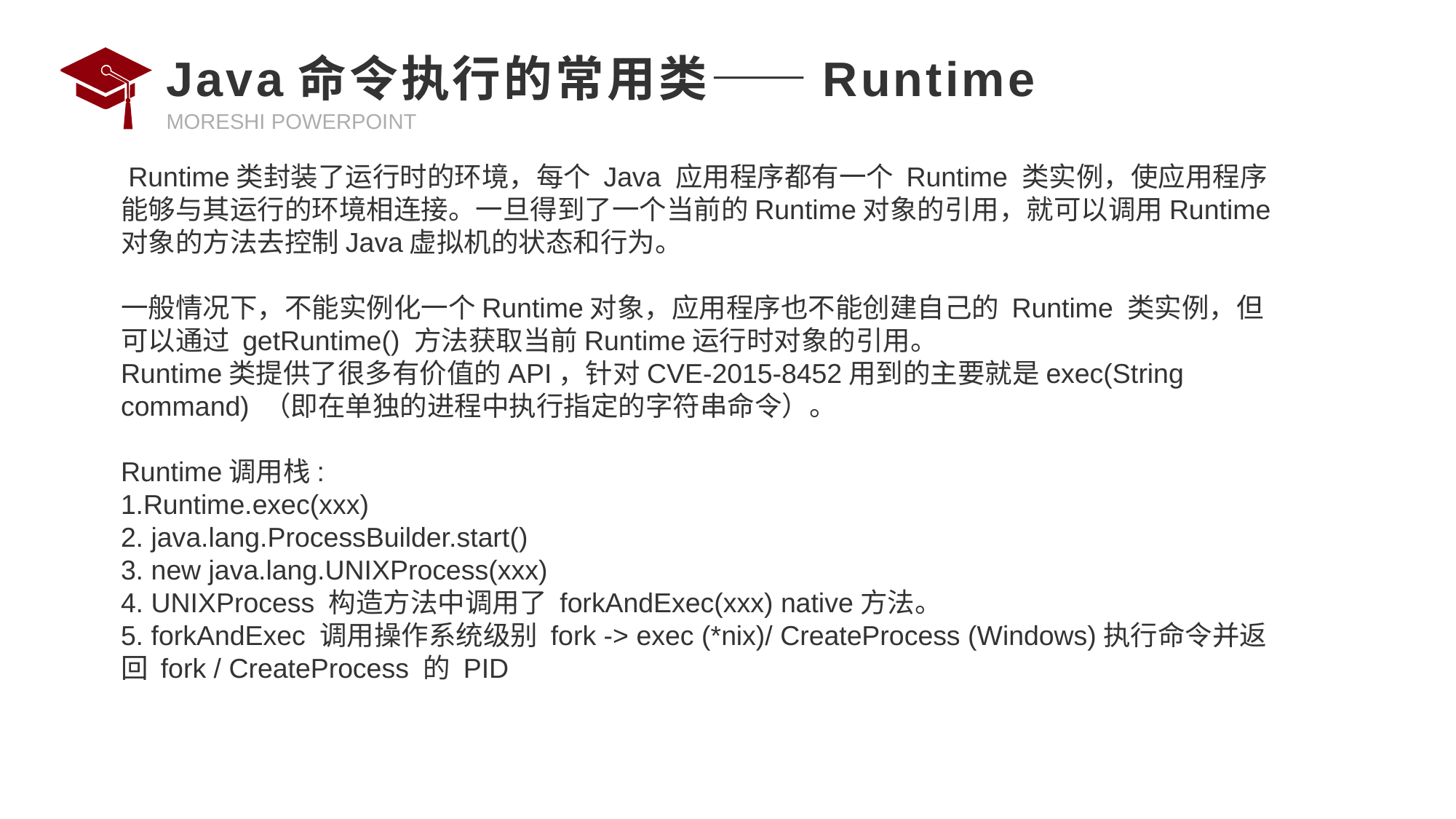

# Java命令执行的常用类——Runtime
​ Runtime类封装了运行时的环境，每个 Java 应用程序都有一个 Runtime 类实例，使应用程序能够与其运行的环境相连接。一旦得到了一个当前的Runtime对象的引用，就可以调用Runtime对象的方法去控制Java虚拟机的状态和行为。

一般情况下，不能实例化一个Runtime对象，应用程序也不能创建自己的 Runtime 类实例，但可以通过 getRuntime() 方法获取当前Runtime运行时对象的引用。
Runtime类提供了很多有价值的API，针对CVE-2015-8452用到的主要就是exec(String command) （即在单独的进程中执行指定的字符串命令）。

Runtime调用栈:
1.Runtime.exec(xxx)
2. java.lang.ProcessBuilder.start()
3. new java.lang.UNIXProcess(xxx)
4. UNIXProcess 构造方法中调用了 forkAndExec(xxx) native方法。
5. forkAndExec 调用操作系统级别 fork -> exec (*nix)/ CreateProcess (Windows)执行命令并返回 fork / CreateProcess 的 PID